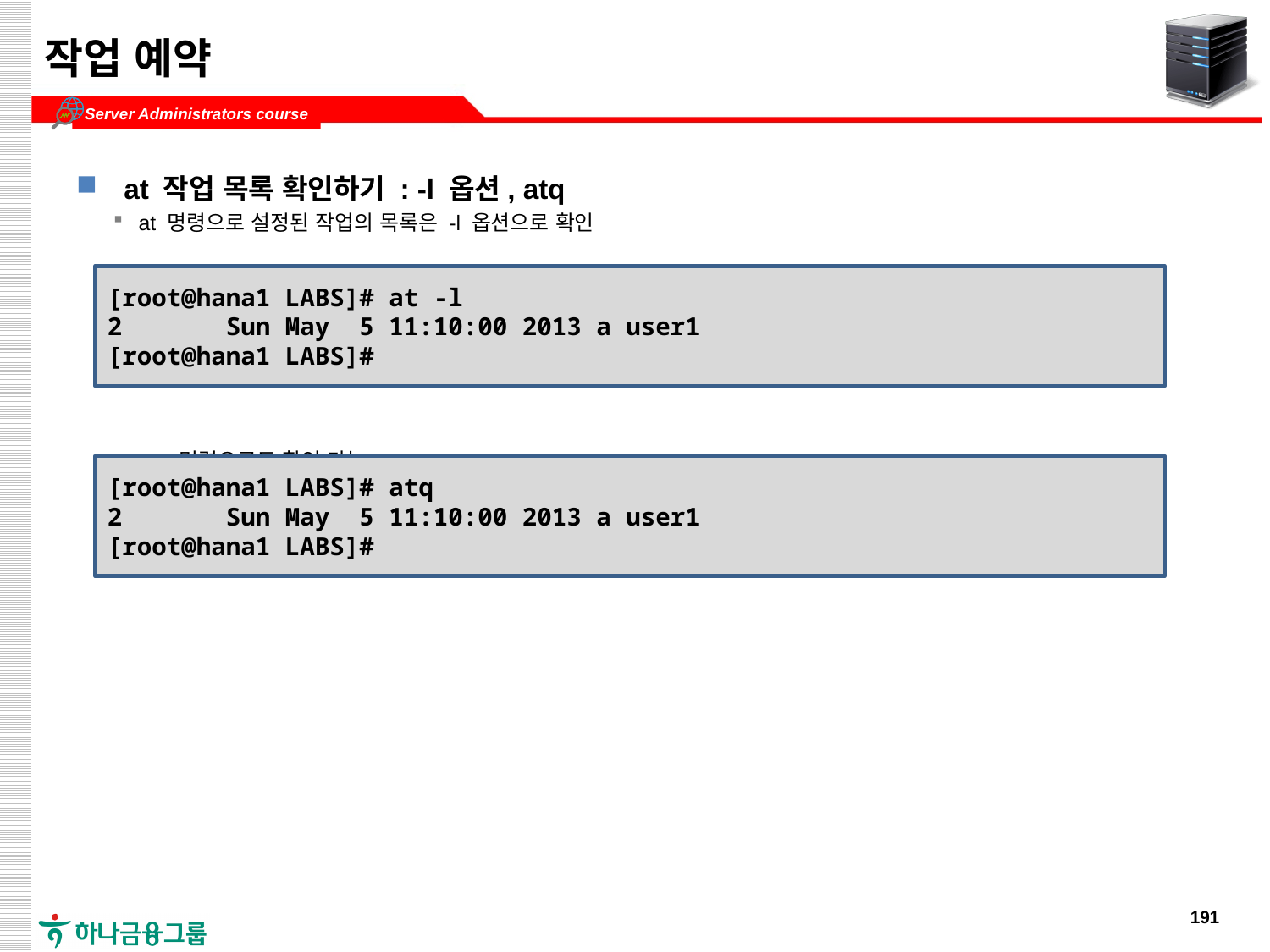

# 작업 예약
at 작업 목록 확인하기 : -l 옵션, atq
at 명령으로 설정된 작업의 목록은 -l 옵션으로 확인

atq 명령으로도 확인 가능

[root@hana1 LABS]# at -l
2       Sun May  5 11:10:00 2013 a user1
[root@hana1 LABS]#
[root@hana1 LABS]# atq
2       Sun May  5 11:10:00 2013 a user1
[root@hana1 LABS]#